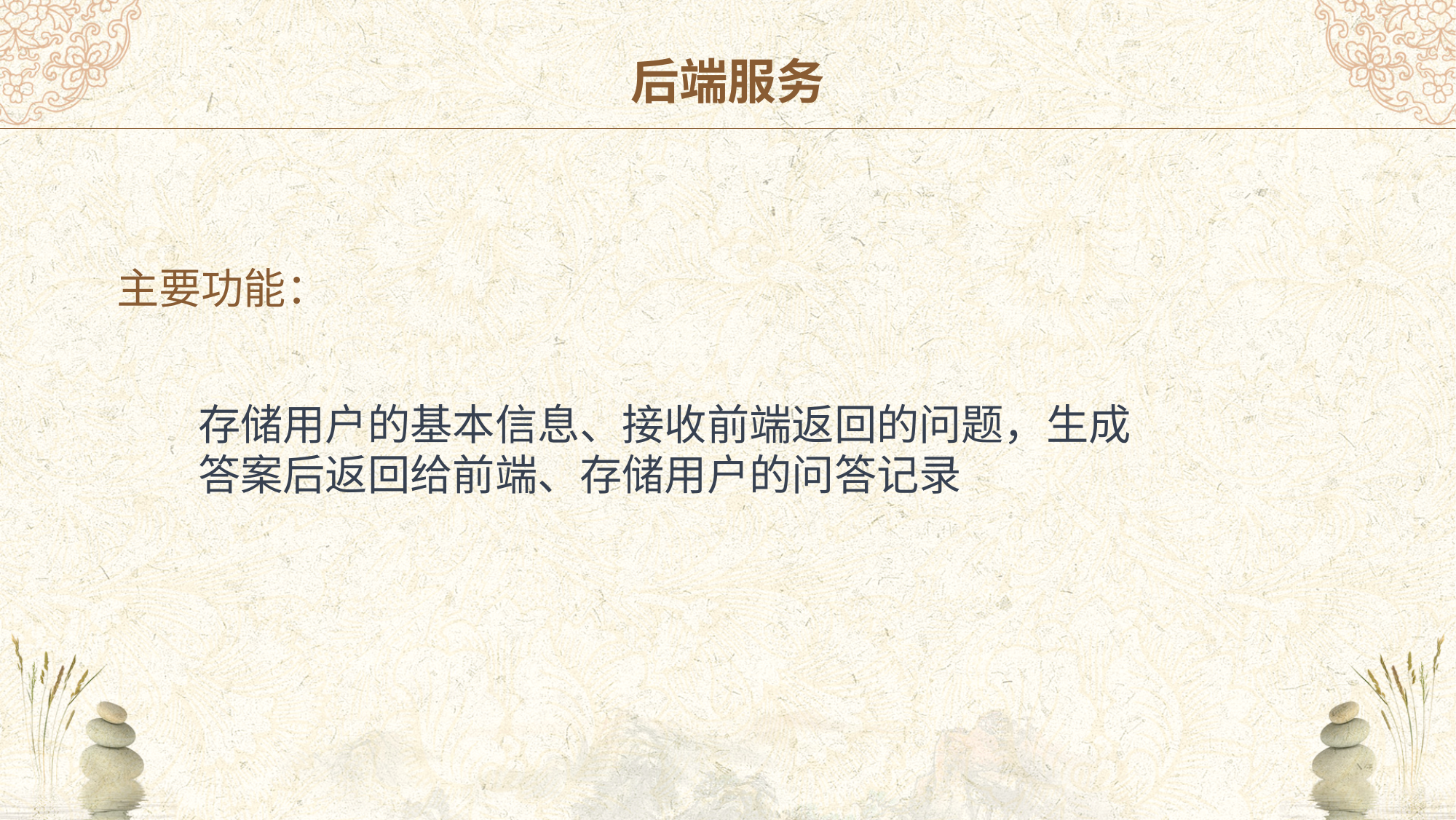

后端服务
主要功能：
存储用户的基本信息、接收前端返回的问题，生成答案后返回给前端、存储用户的问答记录